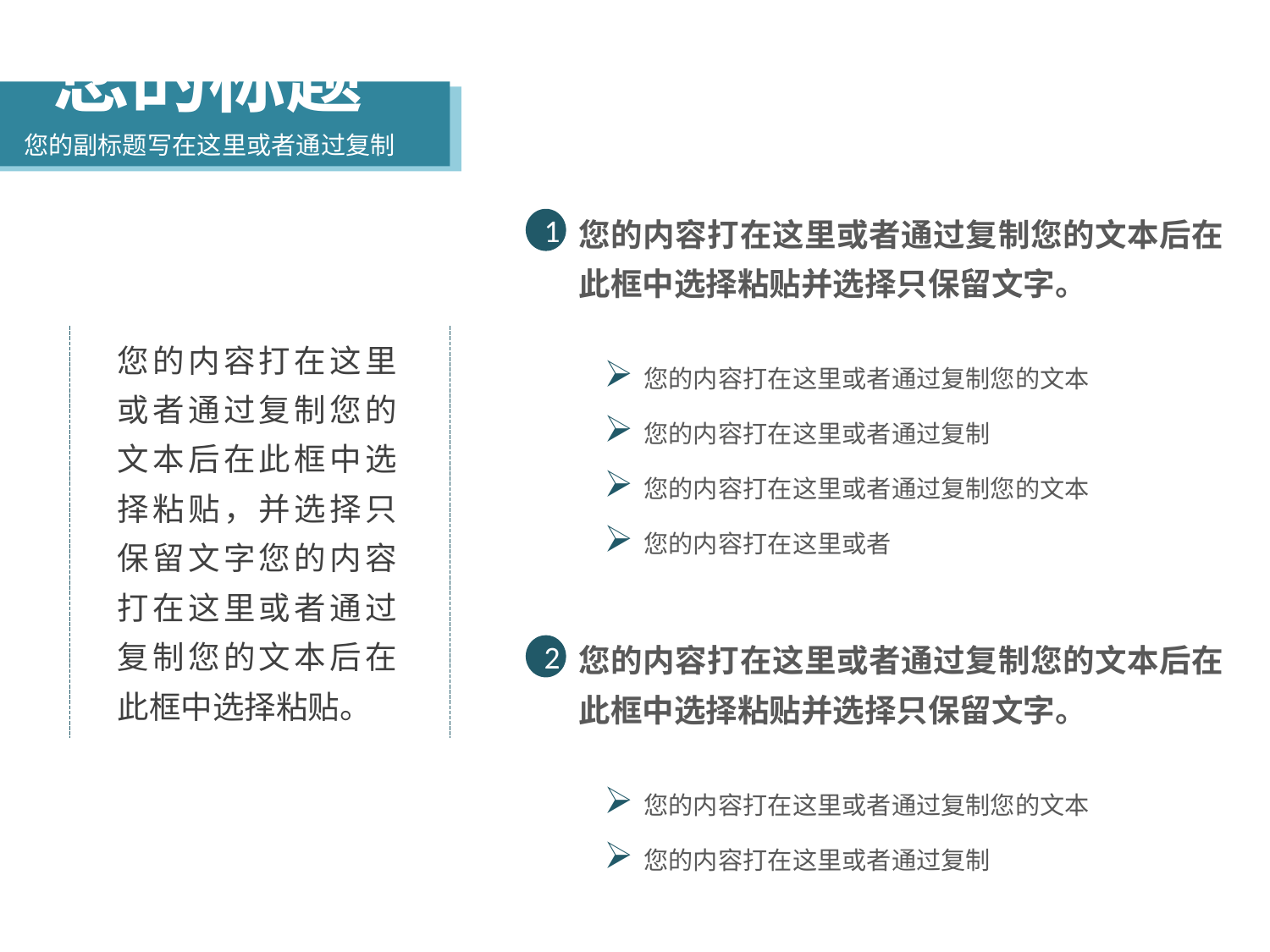

您的标题

您的副标题写在这里或者通过复制
您的内容打在这里或者通过复制您的文本后在此框中选择粘贴并选择只保留文字。
1
您的内容打在这里或者通过复制您的文本后在此框中选择粘贴，并选择只保留文字您的内容打在这里或者通过复制您的文本后在此框中选择粘贴。
您的内容打在这里或者通过复制您的文本
您的内容打在这里或者通过复制
您的内容打在这里或者通过复制您的文本
您的内容打在这里或者
您的内容打在这里或者通过复制您的文本后在此框中选择粘贴并选择只保留文字。
2
您的内容打在这里或者通过复制您的文本
您的内容打在这里或者通过复制